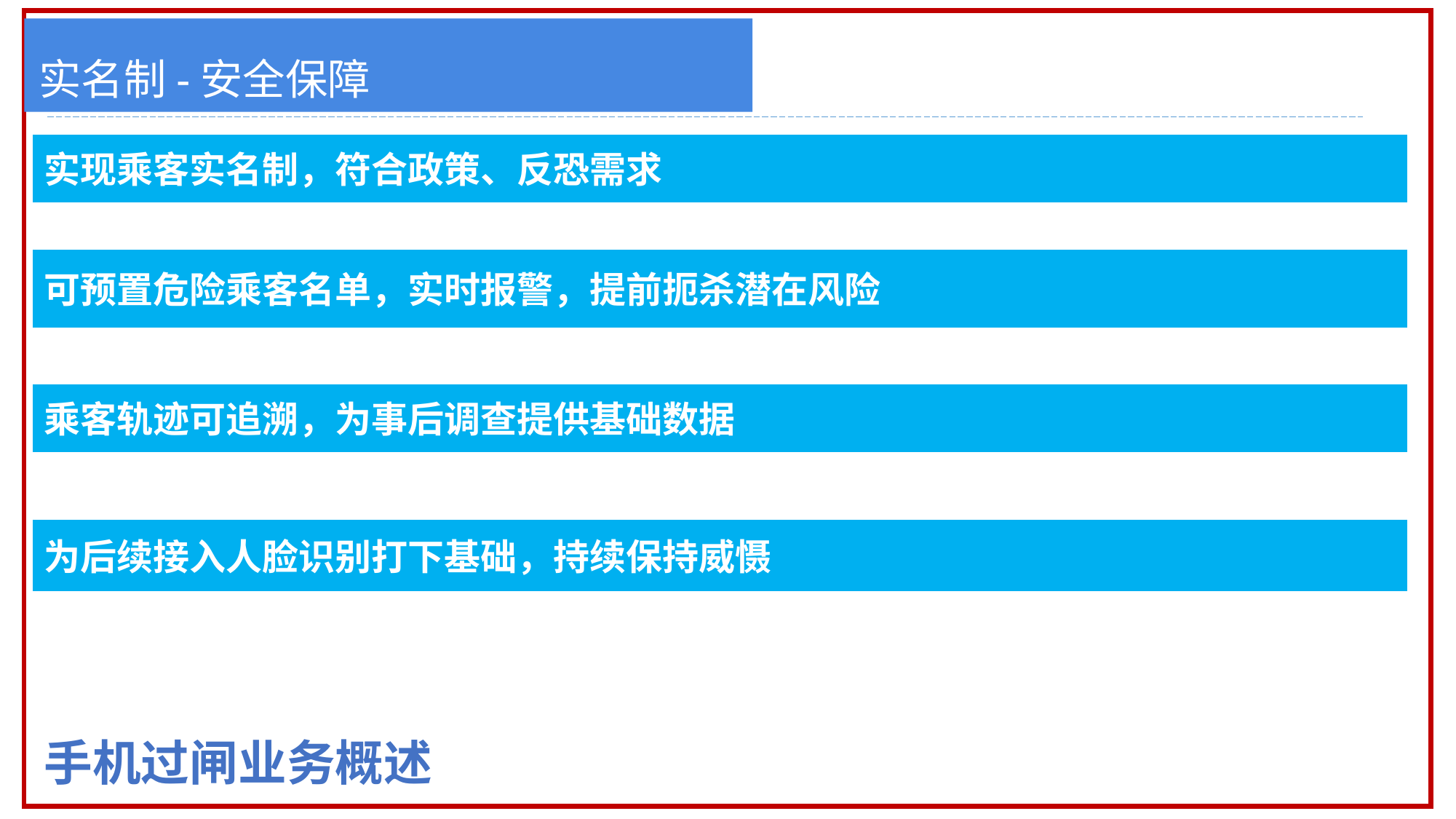

实名制-安全保障
实现乘客实名制，符合政策、反恐需求
可预置危险乘客名单，实时报警，提前扼杀潜在风险
乘客轨迹可追溯，为事后调查提供基础数据
为后续接入人脸识别打下基础，持续保持威慑
手机过闸业务概述